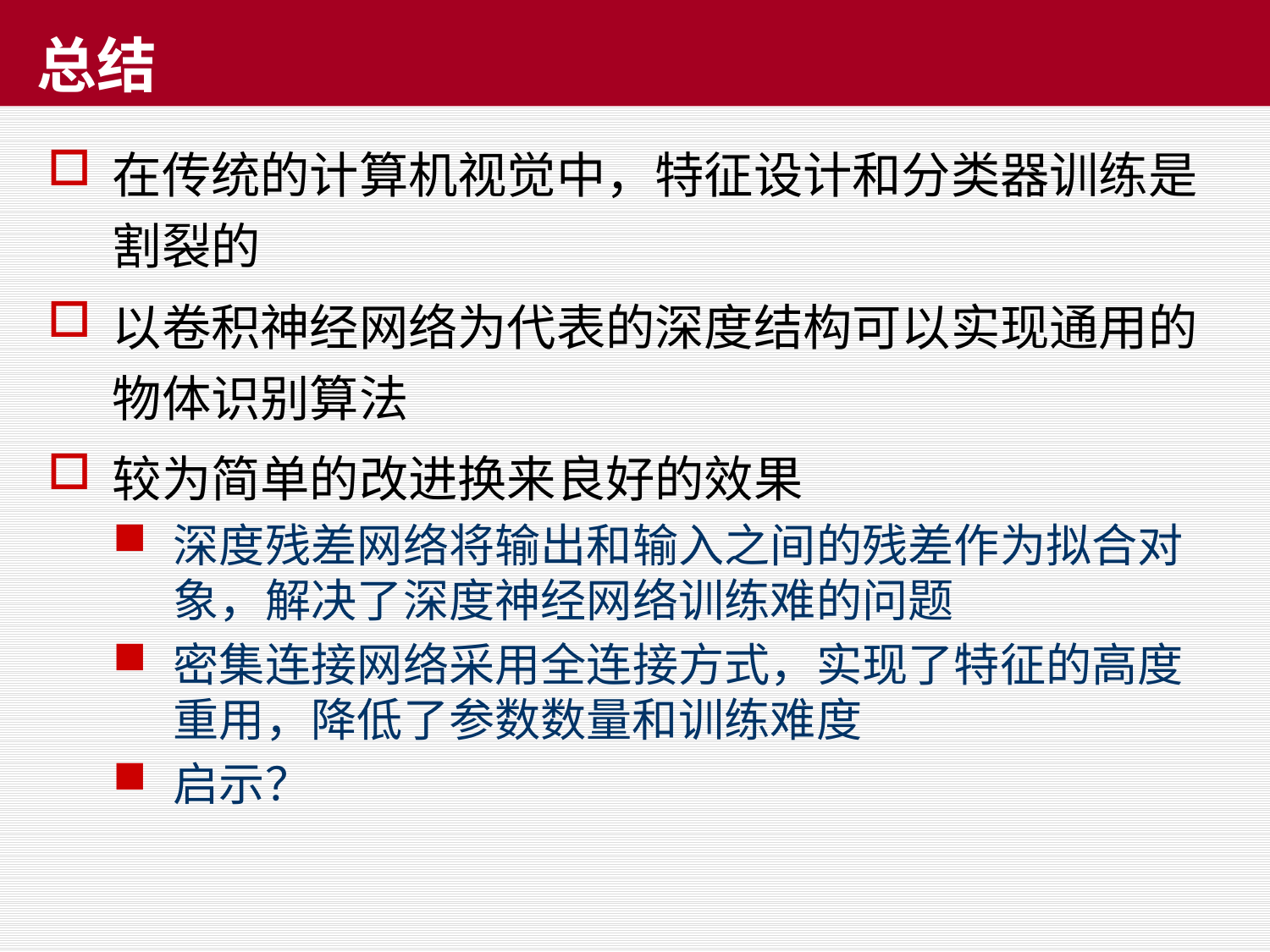

# 总结
在传统的计算机视觉中，特征设计和分类器训练是割裂的
以卷积神经网络为代表的深度结构可以实现通用的物体识别算法
较为简单的改进换来良好的效果
深度残差网络将输出和输入之间的残差作为拟合对象，解决了深度神经网络训练难的问题
密集连接网络采用全连接方式，实现了特征的高度重用，降低了参数数量和训练难度
启示？